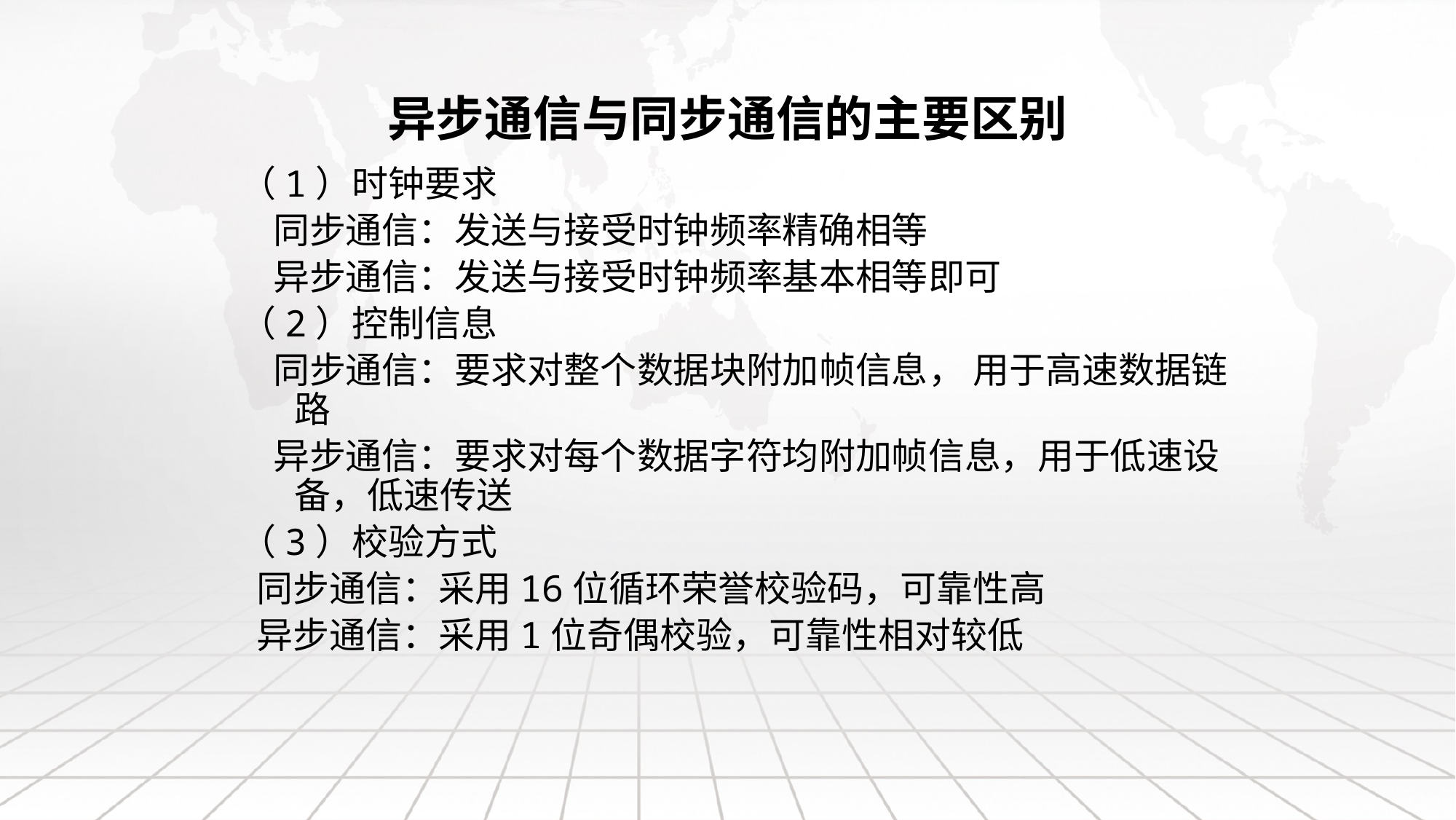

# 异步通信与同步通信的主要区别
（1）时钟要求
   同步通信：发送与接受时钟频率精确相等
   异步通信：发送与接受时钟频率基本相等即可
（2）控制信息
   同步通信：要求对整个数据块附加帧信息， 用于高速数据链路
   异步通信：要求对每个数据字符均附加帧信息，用于低速设备，低速传送
（3）校验方式
 同步通信：采用16位循环荣誉校验码，可靠性高
 异步通信：采用1位奇偶校验，可靠性相对较低